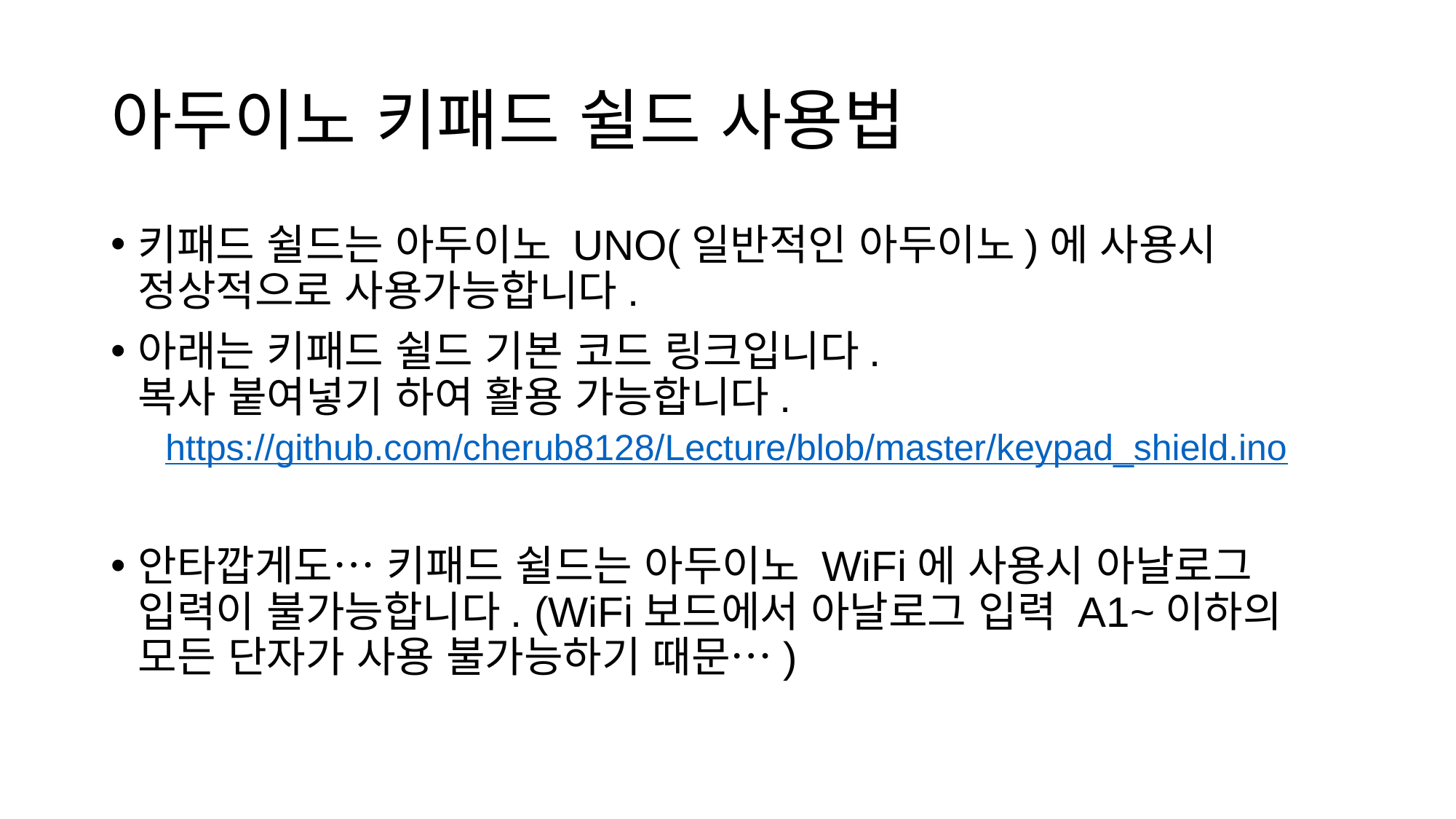

# 아두이노 키패드 쉴드 사용법
키패드 쉴드는 아두이노 UNO(일반적인 아두이노)에 사용시 정상적으로 사용가능합니다.
아래는 키패드 쉴드 기본 코드 링크입니다.
복사 붙여넣기 하여 활용 가능합니다.
https://github.com/cherub8128/Lecture/blob/master/keypad_shield.ino

안타깝게도… 키패드 쉴드는 아두이노 WiFi에 사용시 아날로그 입력이 불가능합니다. (WiFi보드에서 아날로그 입력 A1~이하의 모든 단자가 사용 불가능하기 때문…)